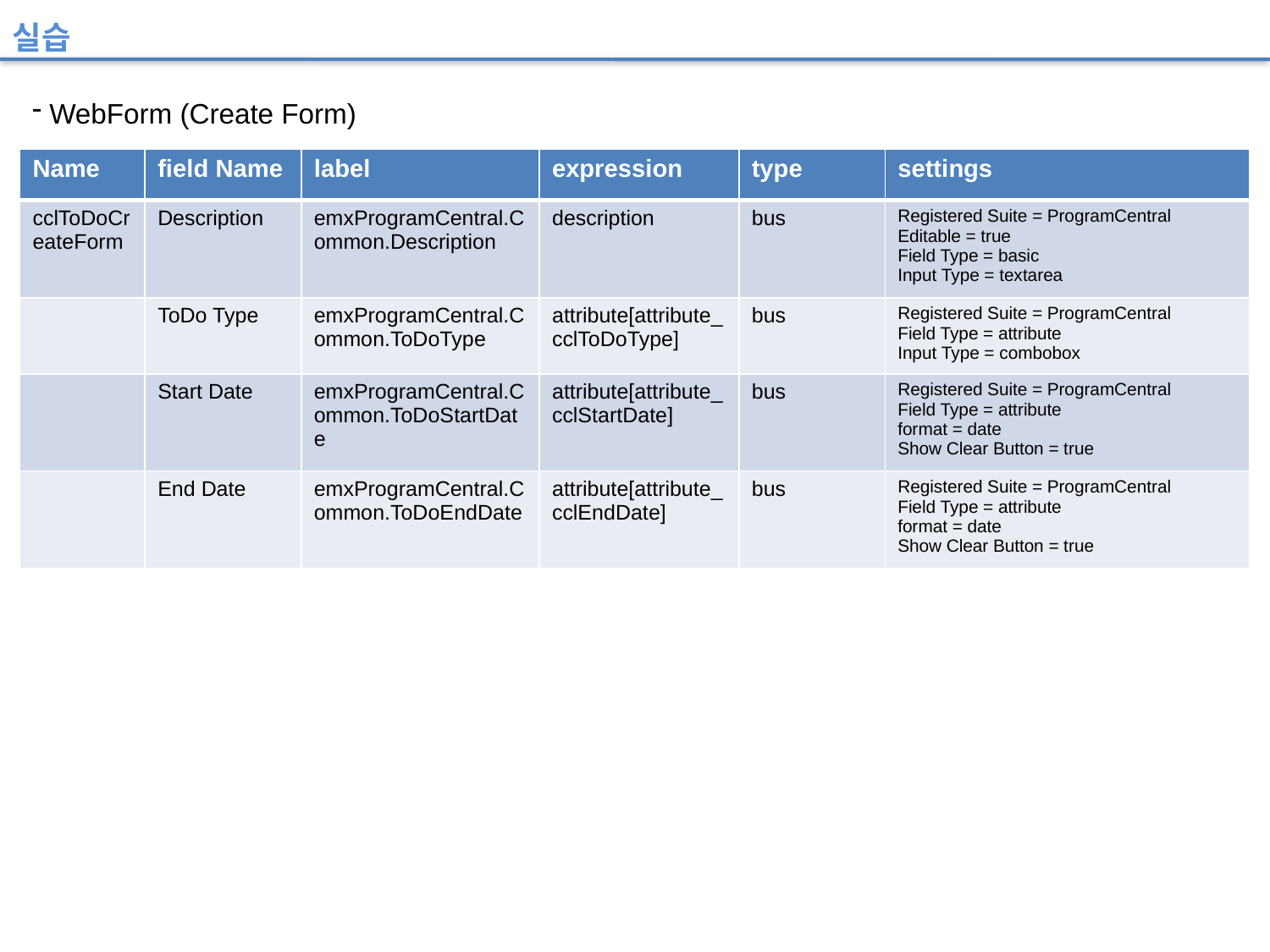

실습
 WebForm (Create Form)

| Name | field Name | label | expression | type | settings |
| --- | --- | --- | --- | --- | --- |
| cclToDoCreateForm | Description | emxProgramCentral.Common.Description | description | bus | Registered Suite = ProgramCentral Editable = true Field Type = basic Input Type = textarea |
|  | ToDo Type | emxProgramCentral.Common.ToDoType | attribute[attribute\_cclToDoType] | bus | Registered Suite = ProgramCentral Field Type = attribute Input Type = combobox |
|  | Start Date | emxProgramCentral.Common.ToDoStartDate | attribute[attribute\_cclStartDate] | bus | Registered Suite = ProgramCentral Field Type = attribute format = date Show Clear Button = true |
|  | End Date | emxProgramCentral.Common.ToDoEndDate | attribute[attribute\_cclEndDate] | bus | Registered Suite = ProgramCentral Field Type = attribute format = date Show Clear Button = true |